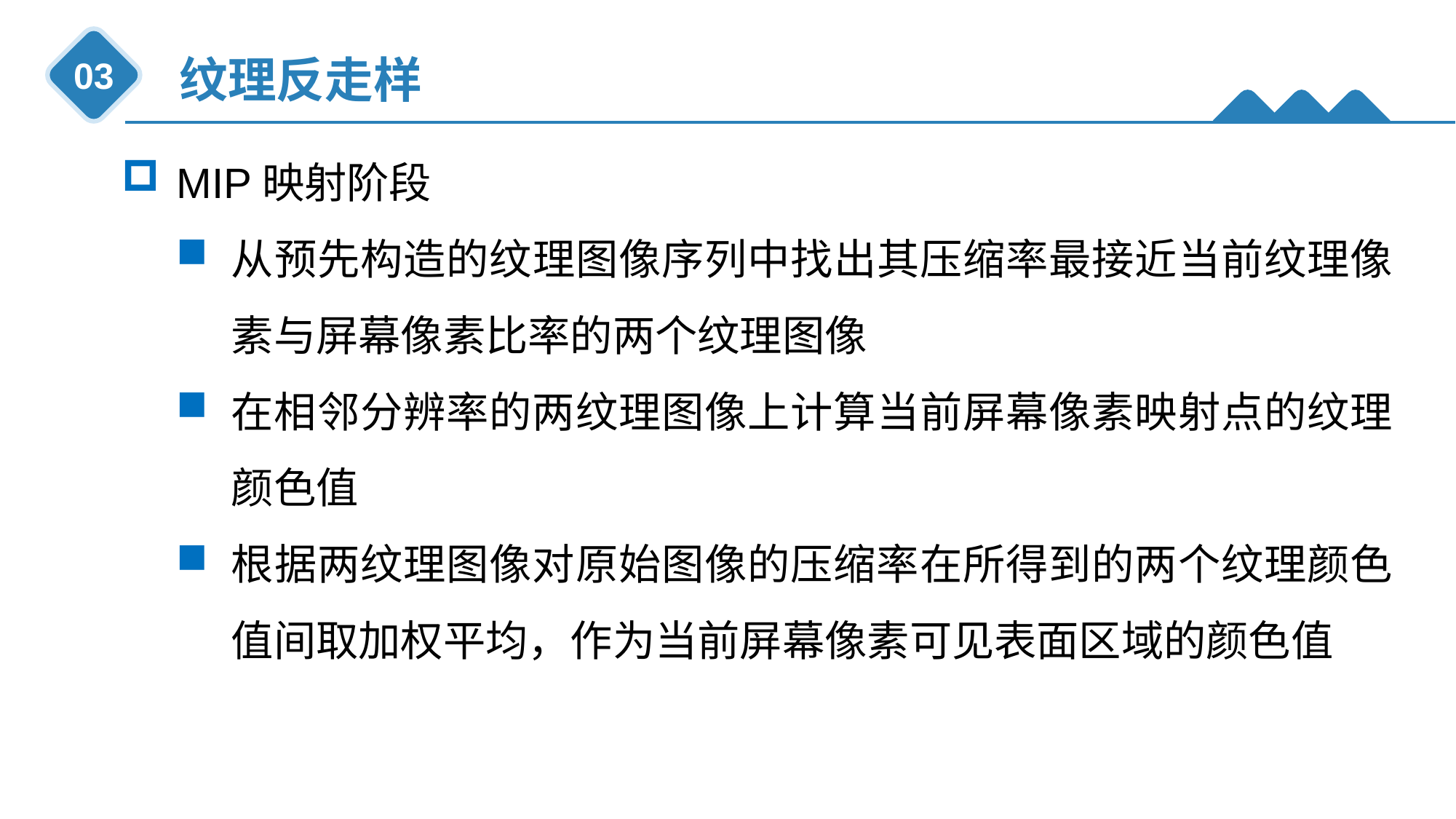

纹理反走样
03

MIP映射阶段
从预先构造的纹理图像序列中找出其压缩率最接近当前纹理像素与屏幕像素比率的两个纹理图像
在相邻分辨率的两纹理图像上计算当前屏幕像素映射点的纹理颜色值
根据两纹理图像对原始图像的压缩率在所得到的两个纹理颜色值间取加权平均，作为当前屏幕像素可见表面区域的颜色值